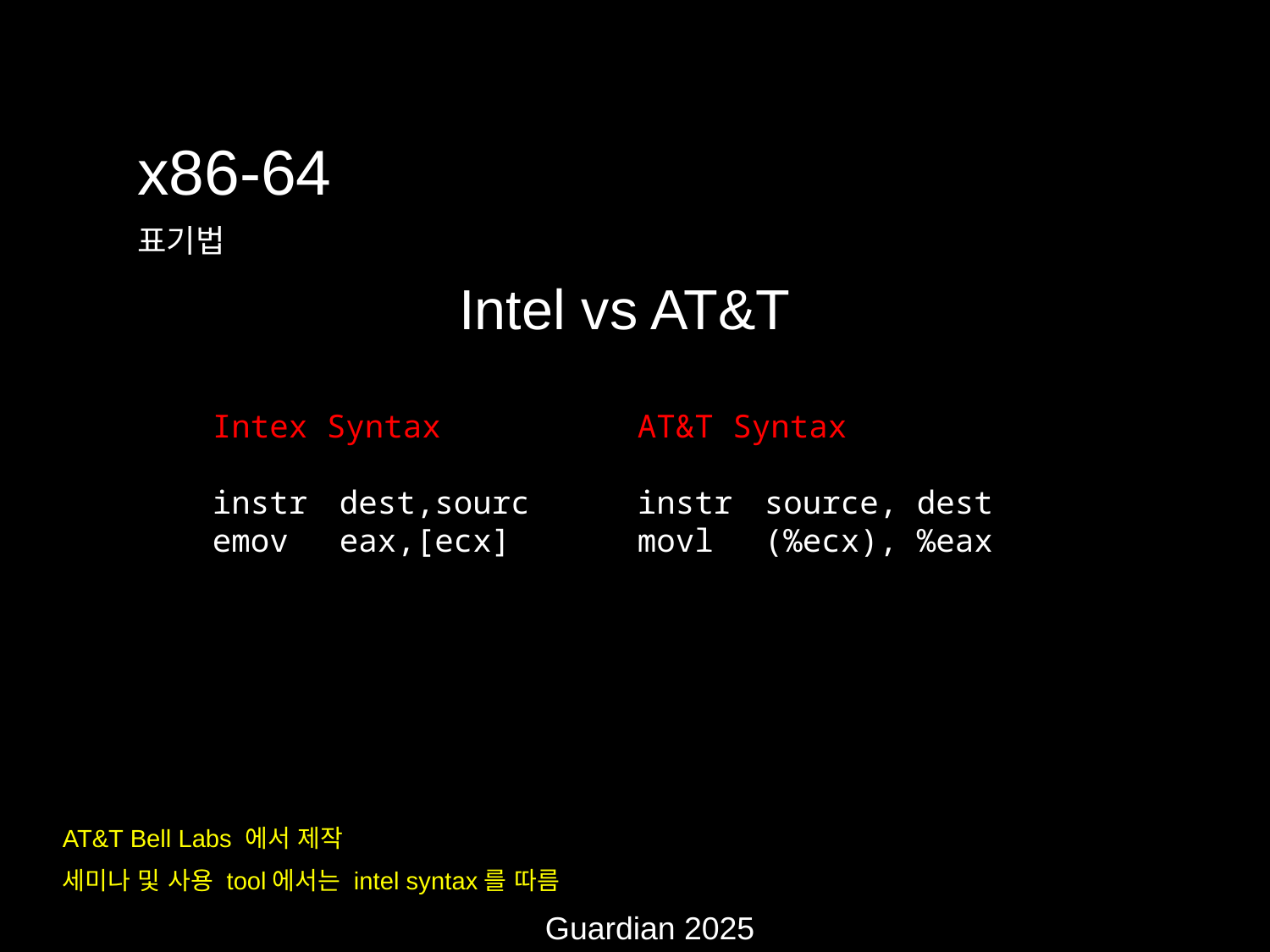

x86-64
표기법
Intel vs AT&T
Intex Syntax

instr	dest,sourc
emov	eax,[ecx]
AT&T Syntax

instr 	source, dest
movl	(%ecx), %eax
AT&T Bell Labs 에서 제작
세미나 및 사용 tool에서는 intel syntax를 따름